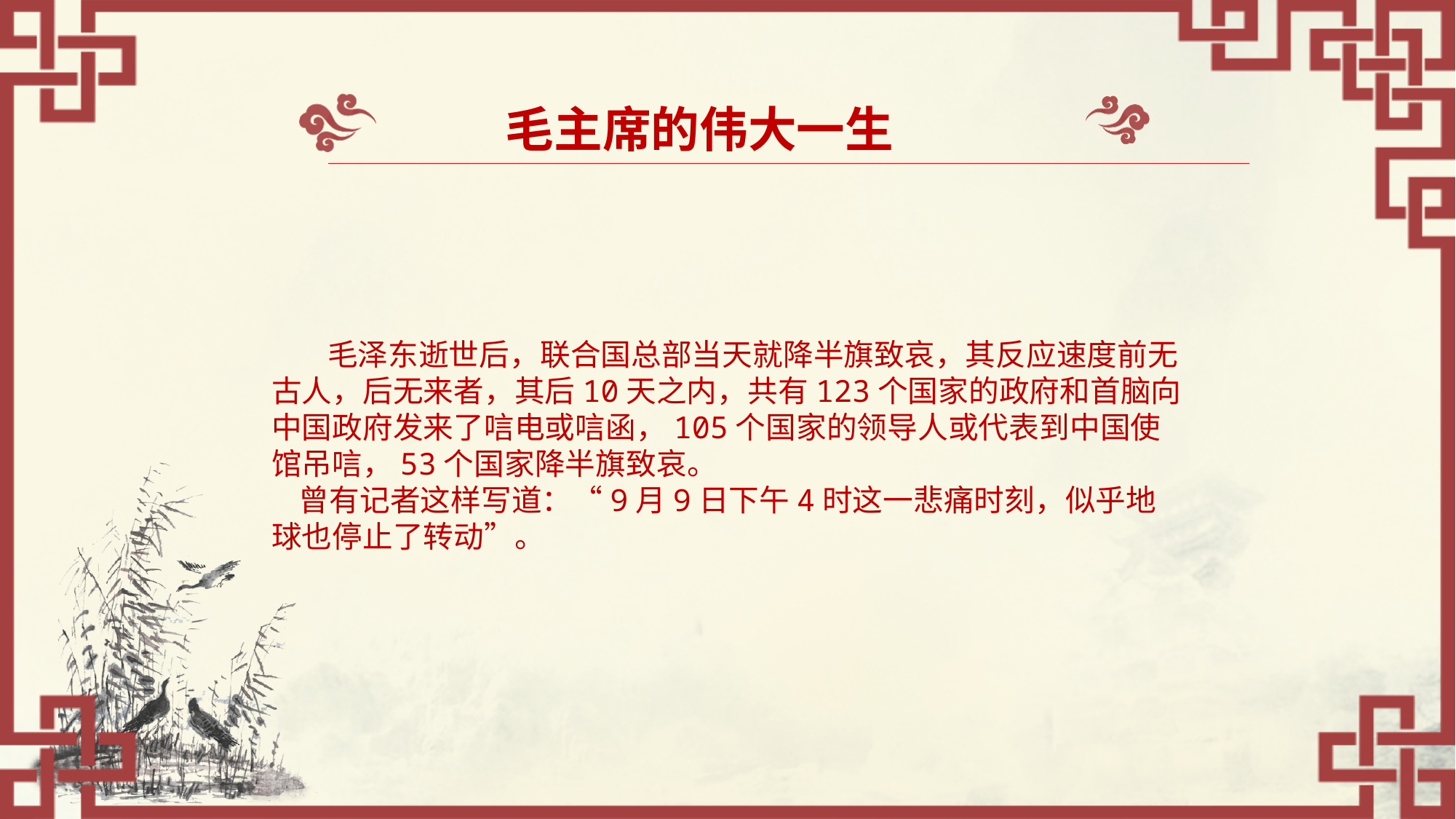

毛主席的伟大一生
        毛泽东逝世后，联合国总部当天就降半旗致哀，其反应速度前无古人，后无来者，其后10天之内，共有123个国家的政府和首脑向中国政府发来了唁电或唁函，105个国家的领导人或代表到中国使馆吊唁，53个国家降半旗致哀。
   曾有记者这样写道：“9月9日下午4时这一悲痛时刻，似乎地球也停止了转动”。